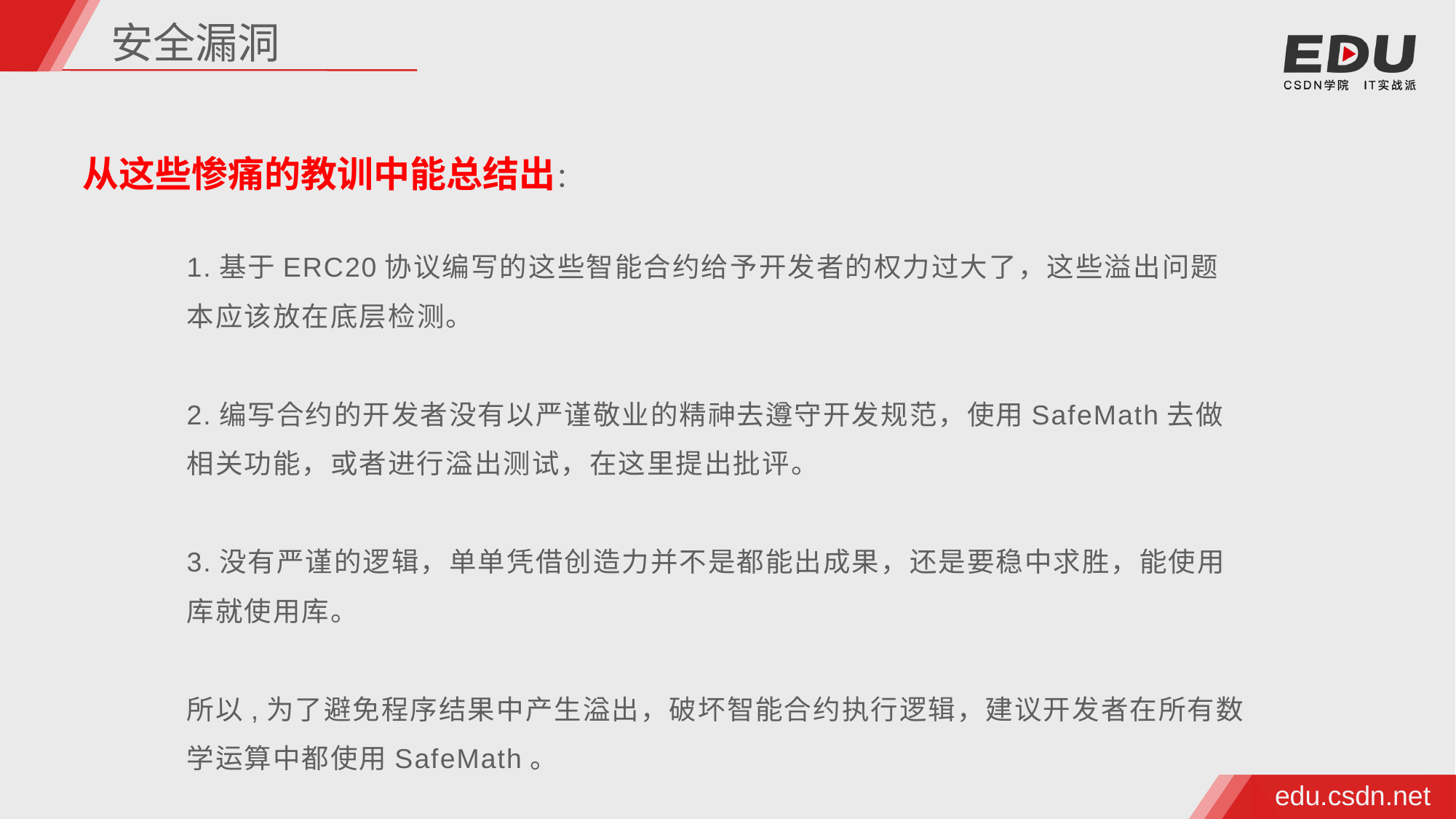

安全漏洞

从这些惨痛的教训中能总结出：

1.基于ERC20协议编写的这些智能合约给予开发者的权力过大了，这些溢出问题本应该放在底层检测。

2.编写合约的开发者没有以严谨敬业的精神去遵守开发规范，使用SafeMath去做相关功能，或者进行溢出测试，在这里提出批评。

3.没有严谨的逻辑，单单凭借创造力并不是都能出成果，还是要稳中求胜，能使用库就使用库。

所以,为了避免程序结果中产生溢出，破坏智能合约执行逻辑，建议开发者在所有数学运算中都使用SafeMath。

edu.csdn.net